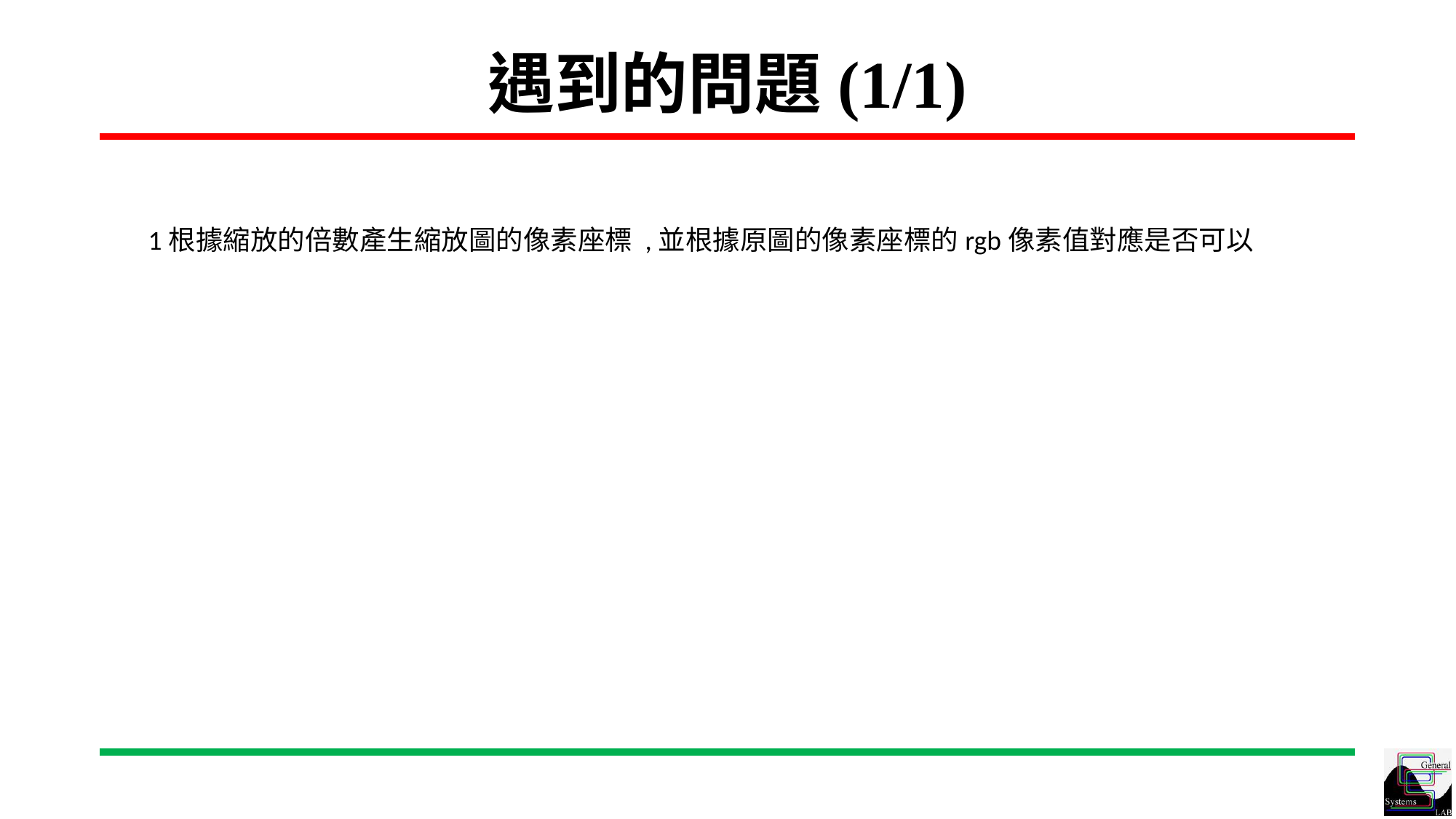

# 遇到的問題(1/1)
1根據縮放的倍數產生縮放圖的像素座標 ,並根據原圖的像素座標的rgb像素值對應是否可以